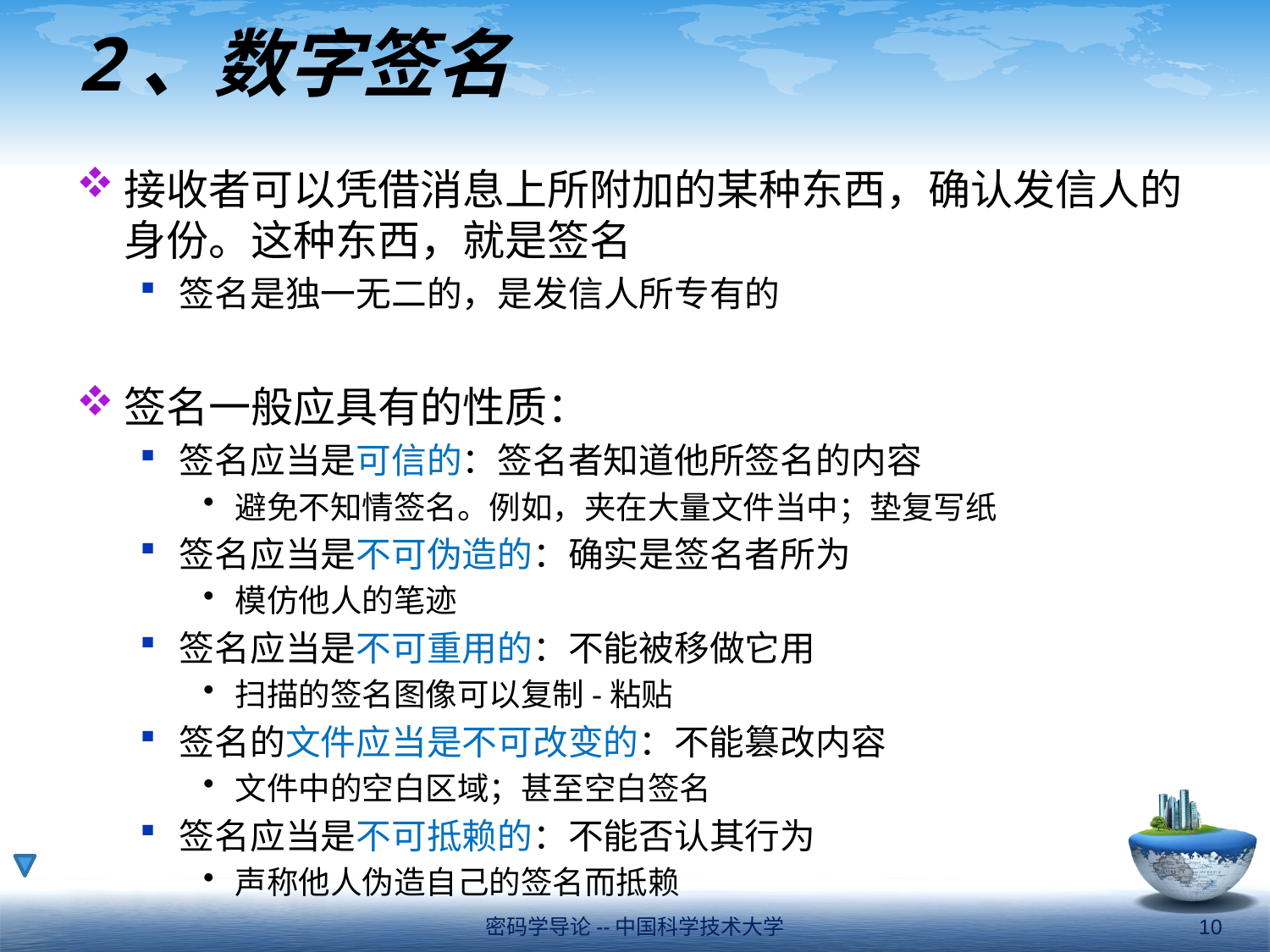

# 2、数字签名
接收者可以凭借消息上所附加的某种东西，确认发信人的身份。这种东西，就是签名
签名是独一无二的，是发信人所专有的

签名一般应具有的性质：
签名应当是可信的：签名者知道他所签名的内容
避免不知情签名。例如，夹在大量文件当中；垫复写纸
签名应当是不可伪造的：确实是签名者所为
模仿他人的笔迹
签名应当是不可重用的：不能被移做它用
扫描的签名图像可以复制-粘贴
签名的文件应当是不可改变的：不能篡改内容
文件中的空白区域；甚至空白签名
签名应当是不可抵赖的：不能否认其行为
声称他人伪造自己的签名而抵赖

密码学导论--中国科学技术大学
10